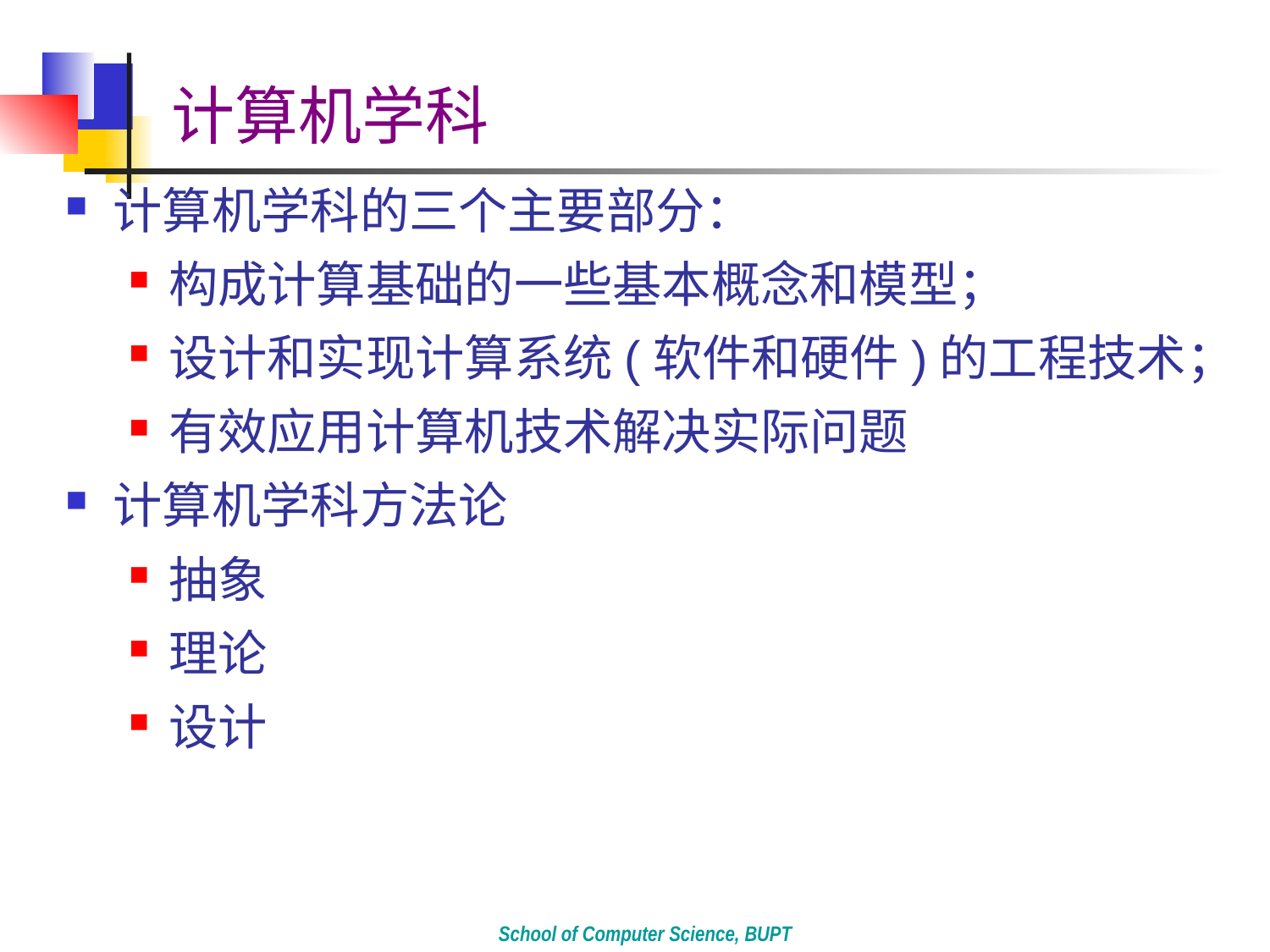

# 计算机学科
计算机学科的三个主要部分：
构成计算基础的一些基本概念和模型；
设计和实现计算系统(软件和硬件)的工程技术；
有效应用计算机技术解决实际问题
计算机学科方法论
抽象
理论
设计

School of Computer Science, BUPT
11